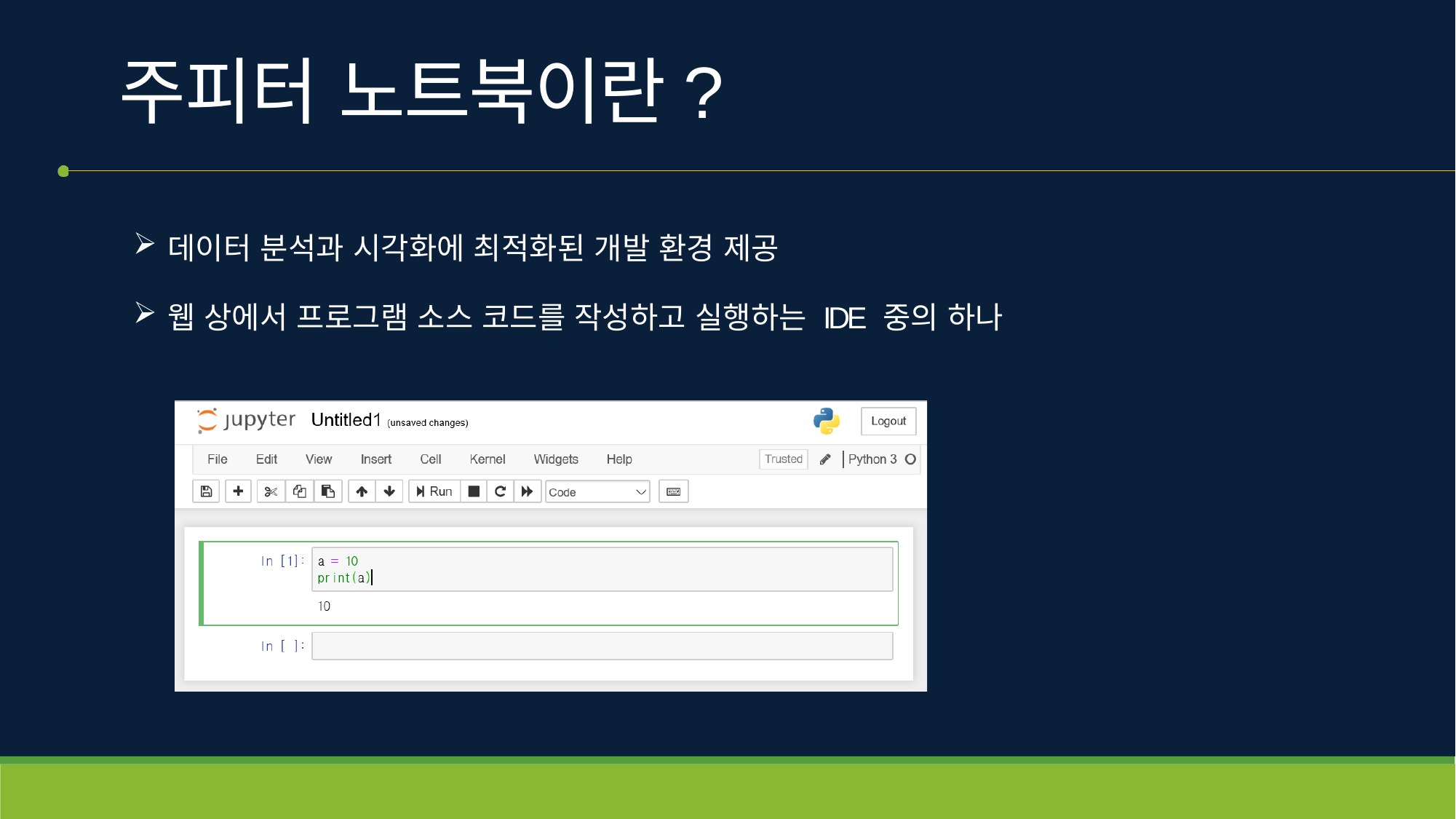

# 주피터 노트북이란?

데이터 분석과 시각화에 최적화된 개발 환경 제공

웹 상에서 프로그램 소스 코드를 작성하고 실행하는 IDE 중의 하나